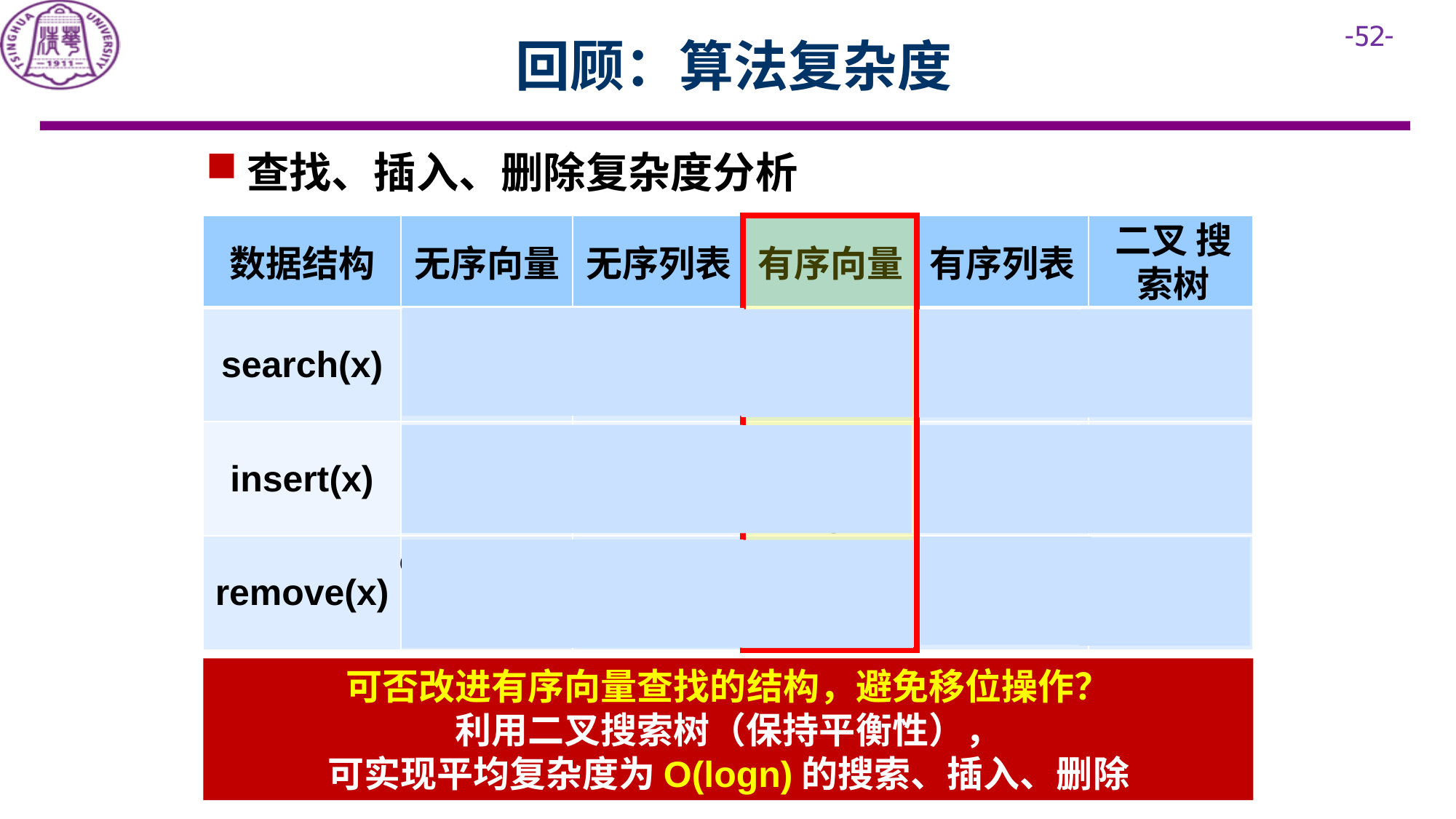

# 回顾：算法复杂度
查找、插入、删除复杂度分析
二叉 搜索树
| 数据结构 | 无序向量 | 无序列表 | 有序向量 | 有序列表 |  |
| --- | --- | --- | --- | --- | --- |
| search(x) |  |  |  |  |  |
| insert(x) |  |  |  |  |  |
| remove(x) |  |  |  |  |  |

O(logn)
二分查找
O(n/2)
O(n/2)
O(n/2)
O(logn)
O(logn)+O(n/2)
查找|移位

O(1)
末端插入
O(1)
末端插入
O(n/2)
查找
O(logn)
O(logn)+O(n)
查找|移位

O(n/2)+ O(n/2)
查找|移位
O(n/2)
查找
O(n/2)
查找
O(logn)
可否改进有序向量查找的结构，避免移位操作？
利用二叉搜索树（保持平衡性），
可实现平均复杂度为O(logn)的搜索、插入、删除